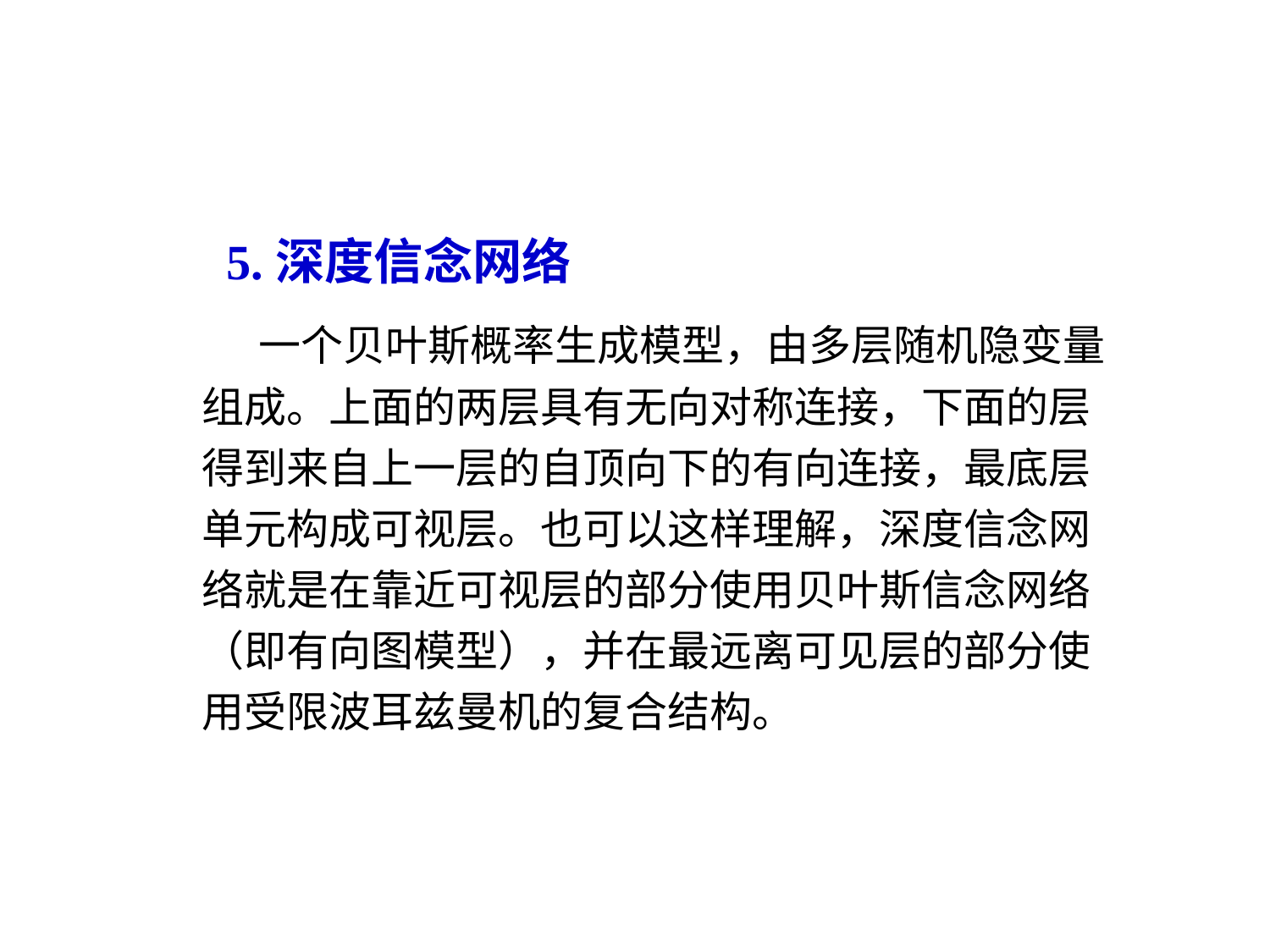

5.深度信念网络
    一个贝叶斯概率生成模型，由多层随机隐变量组成。上面的两层具有无向对称连接，下面的层得到来自上一层的自顶向下的有向连接，最底层单元构成可视层。也可以这样理解，深度信念网络就是在靠近可视层的部分使用贝叶斯信念网络（即有向图模型），并在最远离可见层的部分使用受限波耳兹曼机的复合结构。